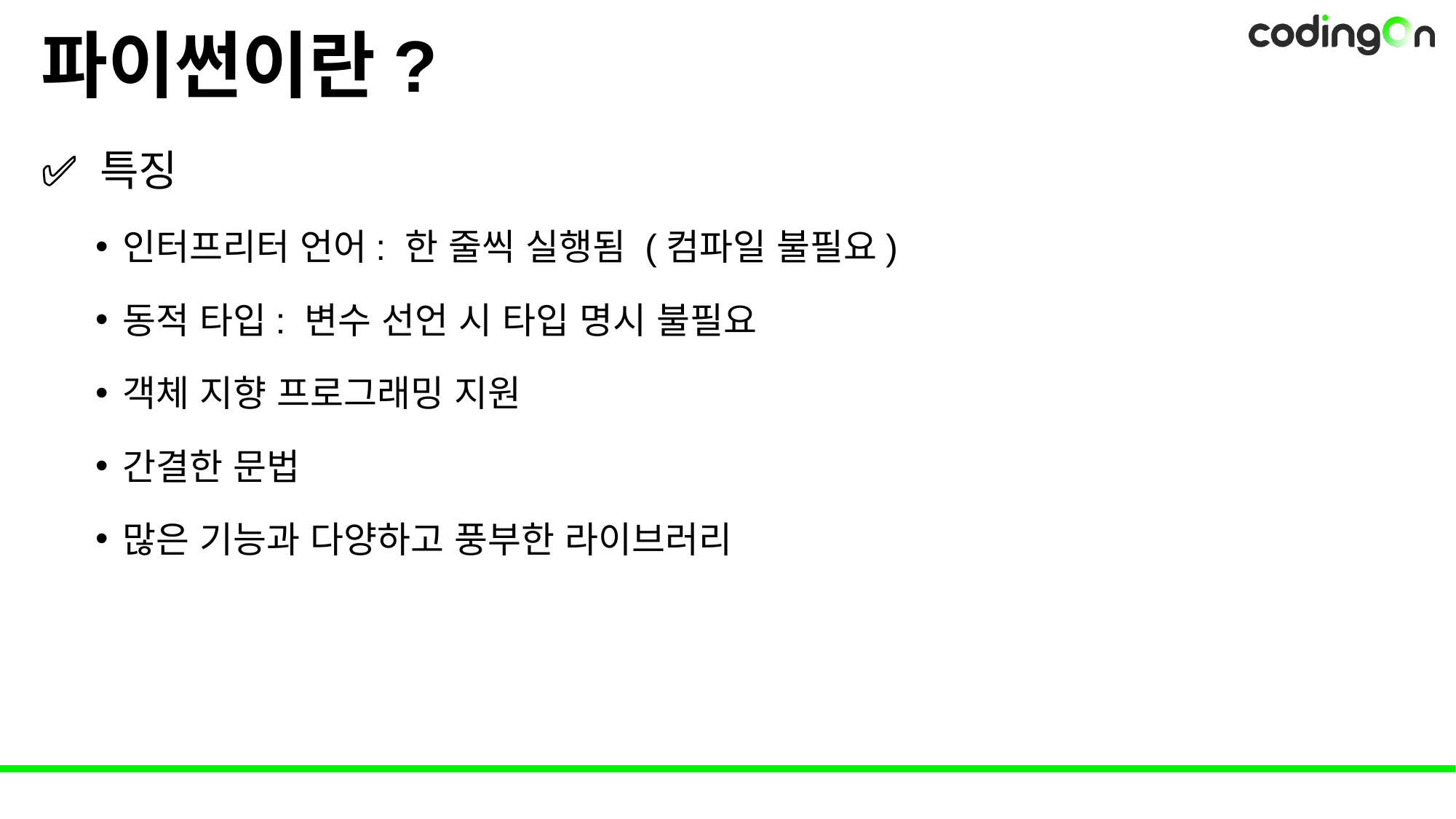

# 파이썬이란?
✅ 특징
인터프리터 언어: 한 줄씩 실행됨 (컴파일 불필요)
동적 타입: 변수 선언 시 타입 명시 불필요
객체 지향 프로그래밍 지원
간결한 문법
많은 기능과 다양하고 풍부한 라이브러리